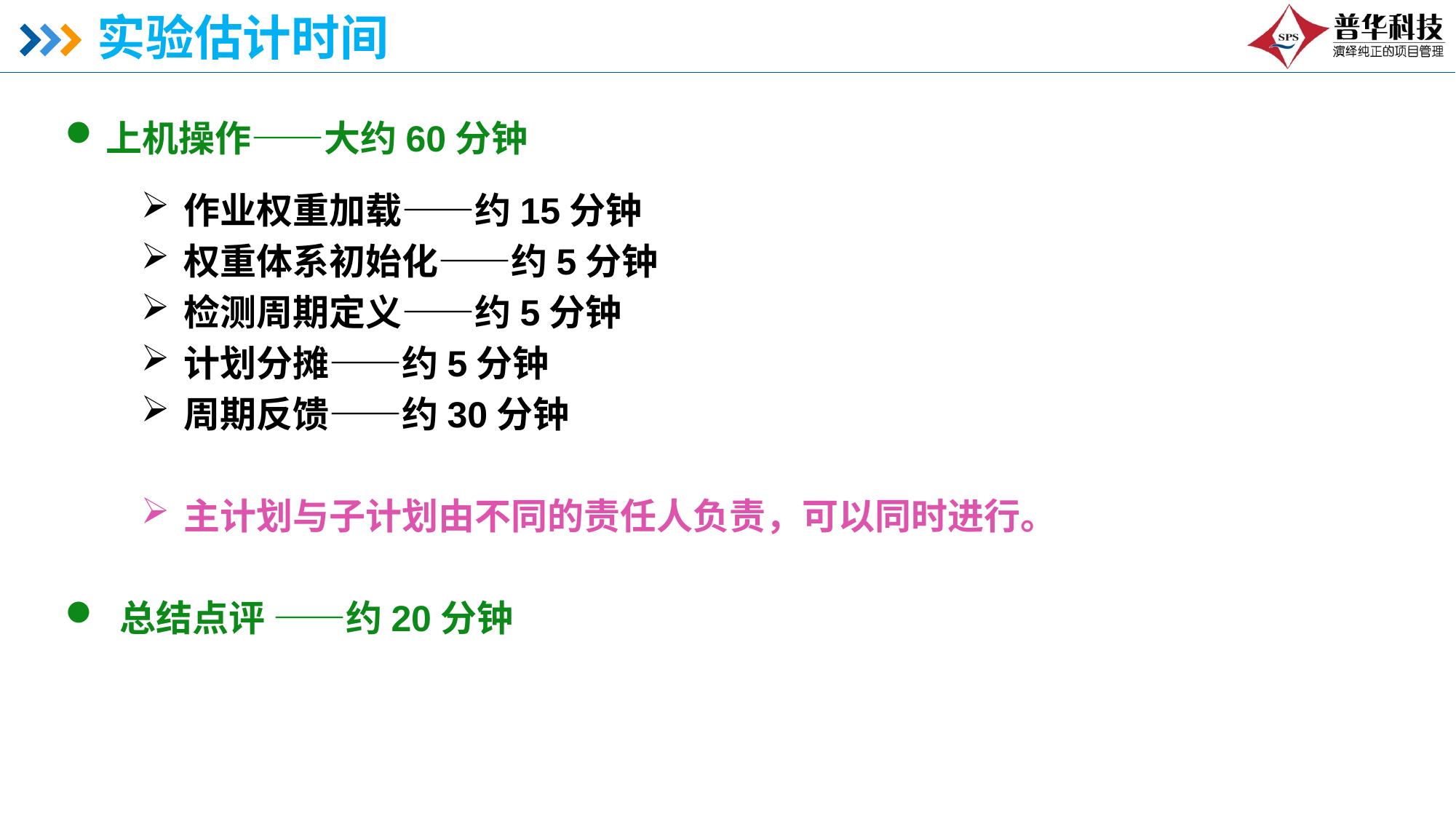

# 实验估计时间
上机操作——大约60分钟

作业权重加载——约15分钟
权重体系初始化——约5分钟
检测周期定义——约5分钟
计划分摊——约5分钟
周期反馈——约30分钟

主计划与子计划由不同的责任人负责，可以同时进行。

总结点评 ——约20分钟